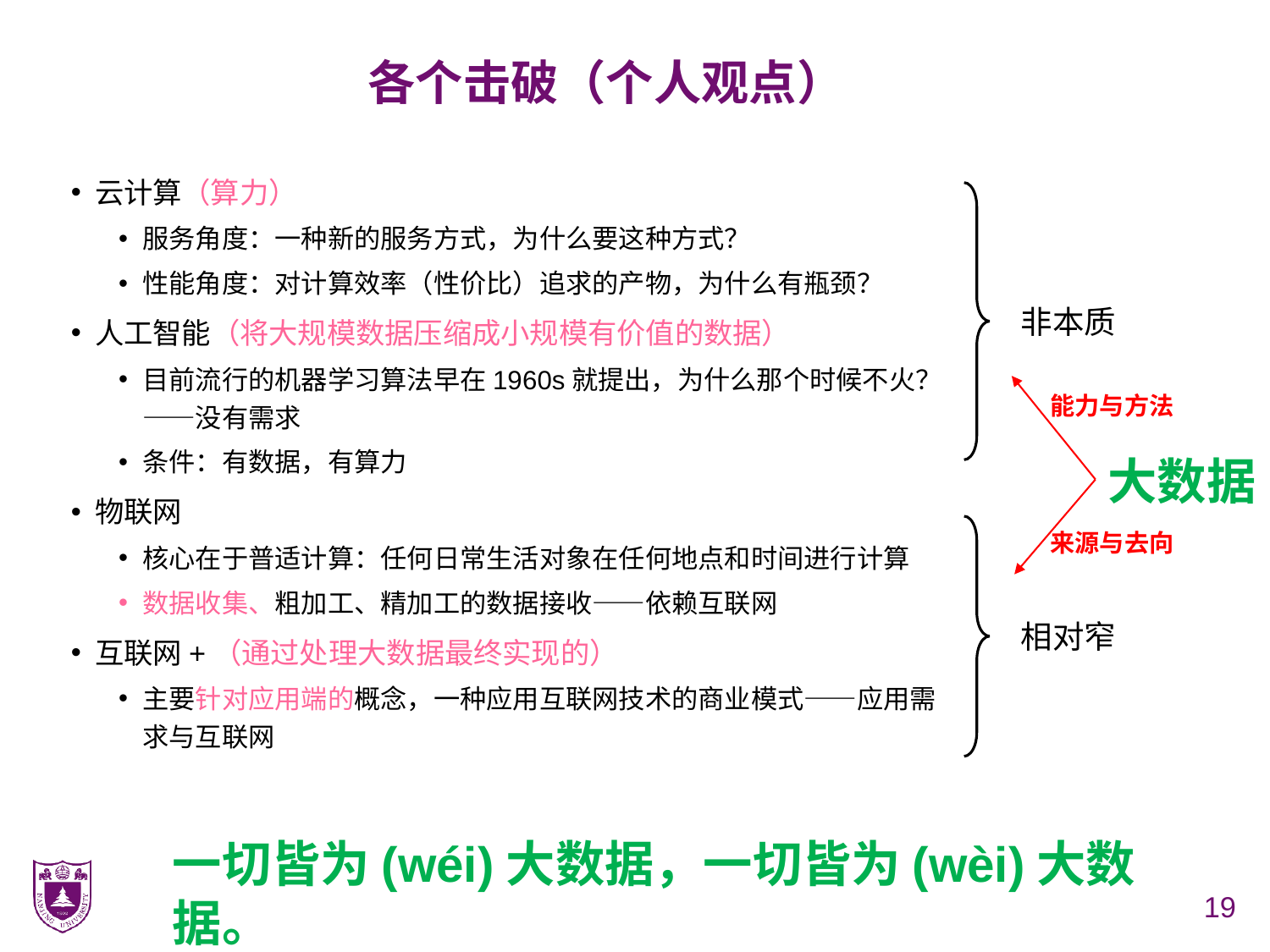

# 各个击破（个人观点）
云计算（算力）
服务角度：一种新的服务方式，为什么要这种方式？
性能角度：对计算效率（性价比）追求的产物，为什么有瓶颈？
人工智能（将大规模数据压缩成小规模有价值的数据）
目前流行的机器学习算法早在1960s就提出，为什么那个时候不火？——没有需求
条件：有数据，有算力
物联网
核心在于普适计算：任何日常生活对象在任何地点和时间进行计算
数据收集、粗加工、精加工的数据接收——依赖互联网
互联网+（通过处理大数据最终实现的）
主要针对应用端的概念，一种应用互联网技术的商业模式——应用需求与互联网

非本质
能力与方法
大数据

来源与去向
相对窄
一切皆为(wéi)大数据，一切皆为(wèi)大数据。
19